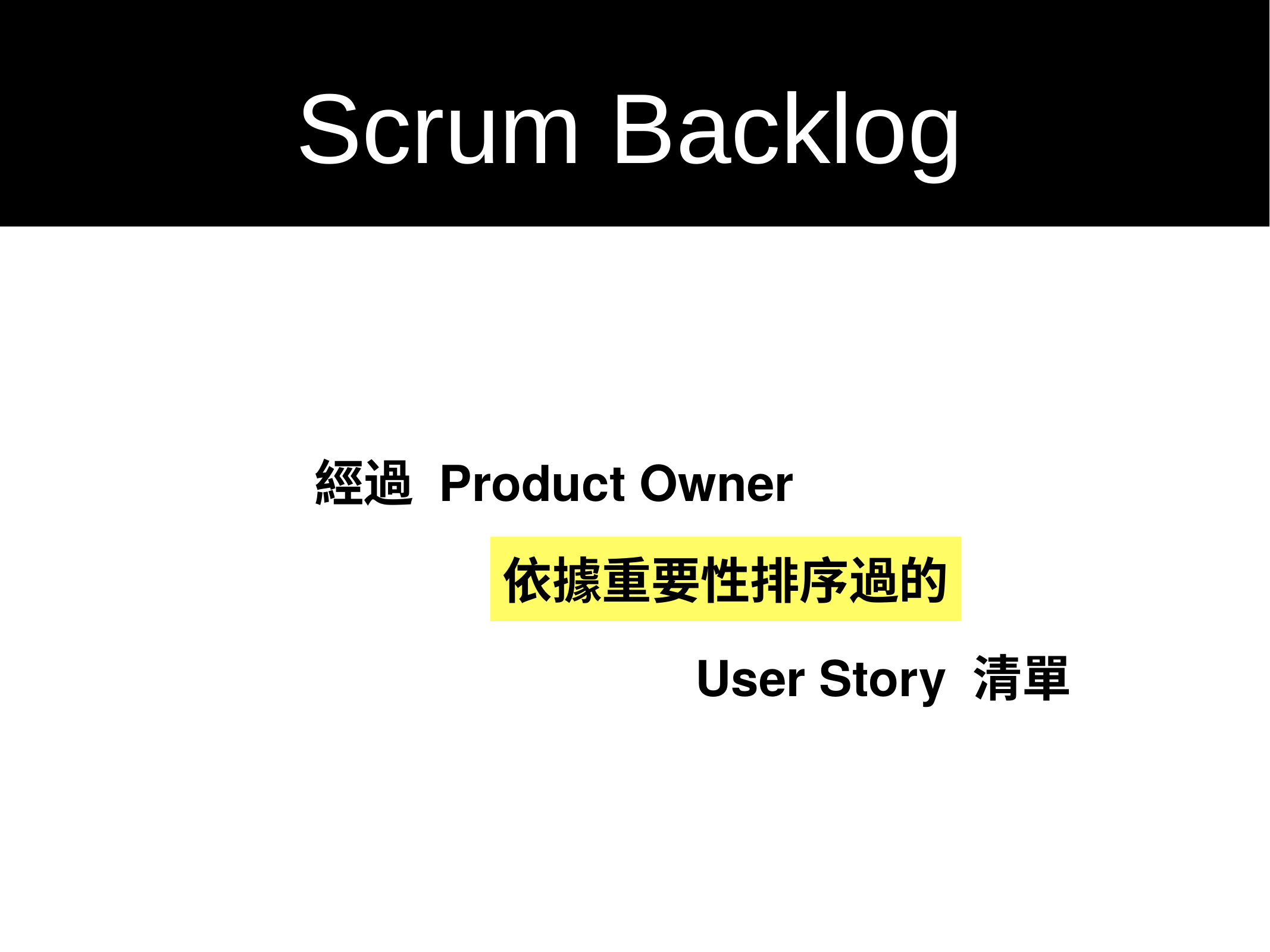

Scrum Backlog
經過 Product Owner
依據重要性排序過的
User Story 清單